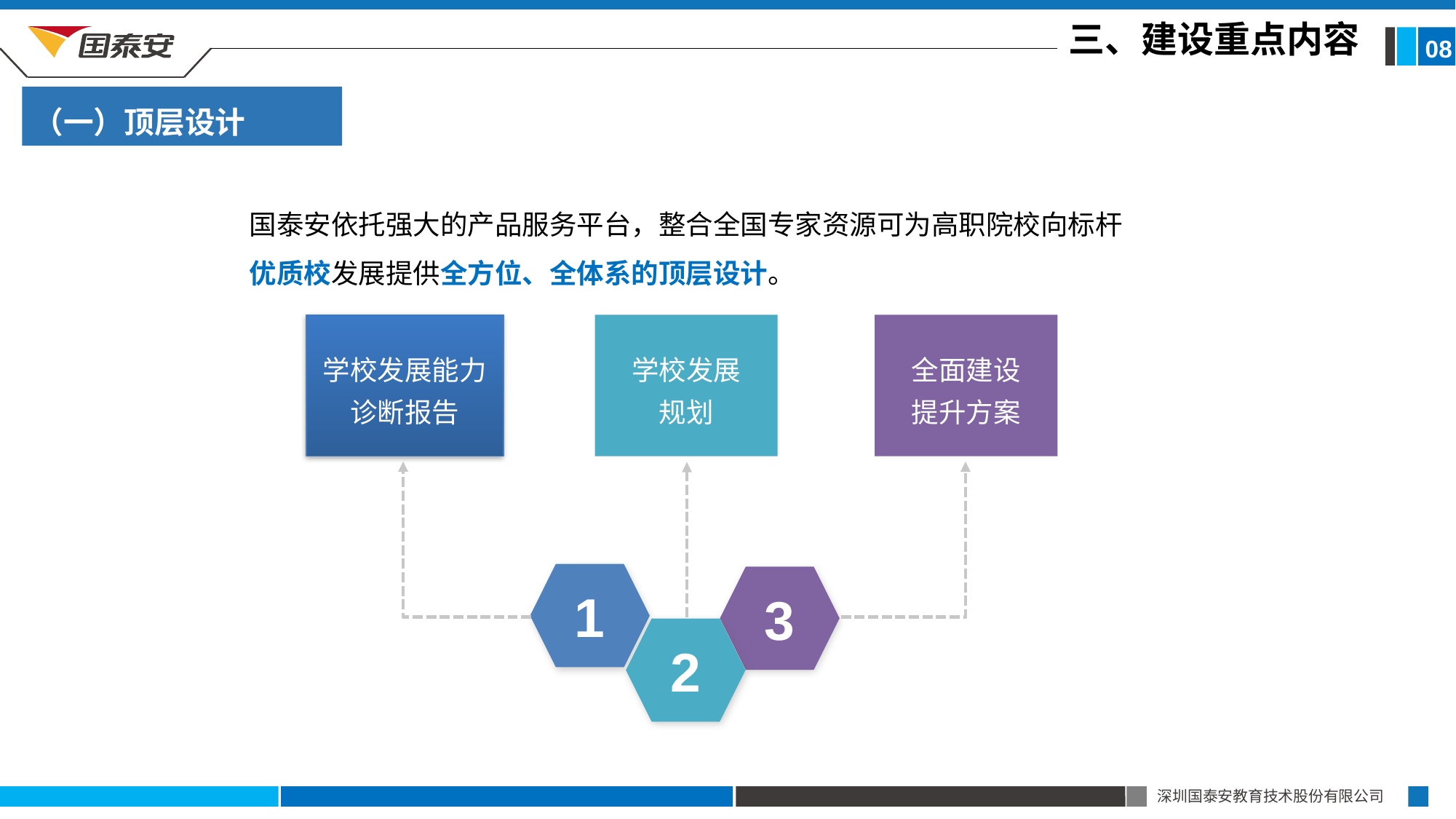

三、建设重点内容
08

（一）顶层设计
国泰安依托强大的产品服务平台，整合全国专家资源可为高职院校向标杆优质校发展提供全方位、全体系的顶层设计。
学校发展能力诊断报告
学校发展
规划
全面建设
提升方案

1
3
2